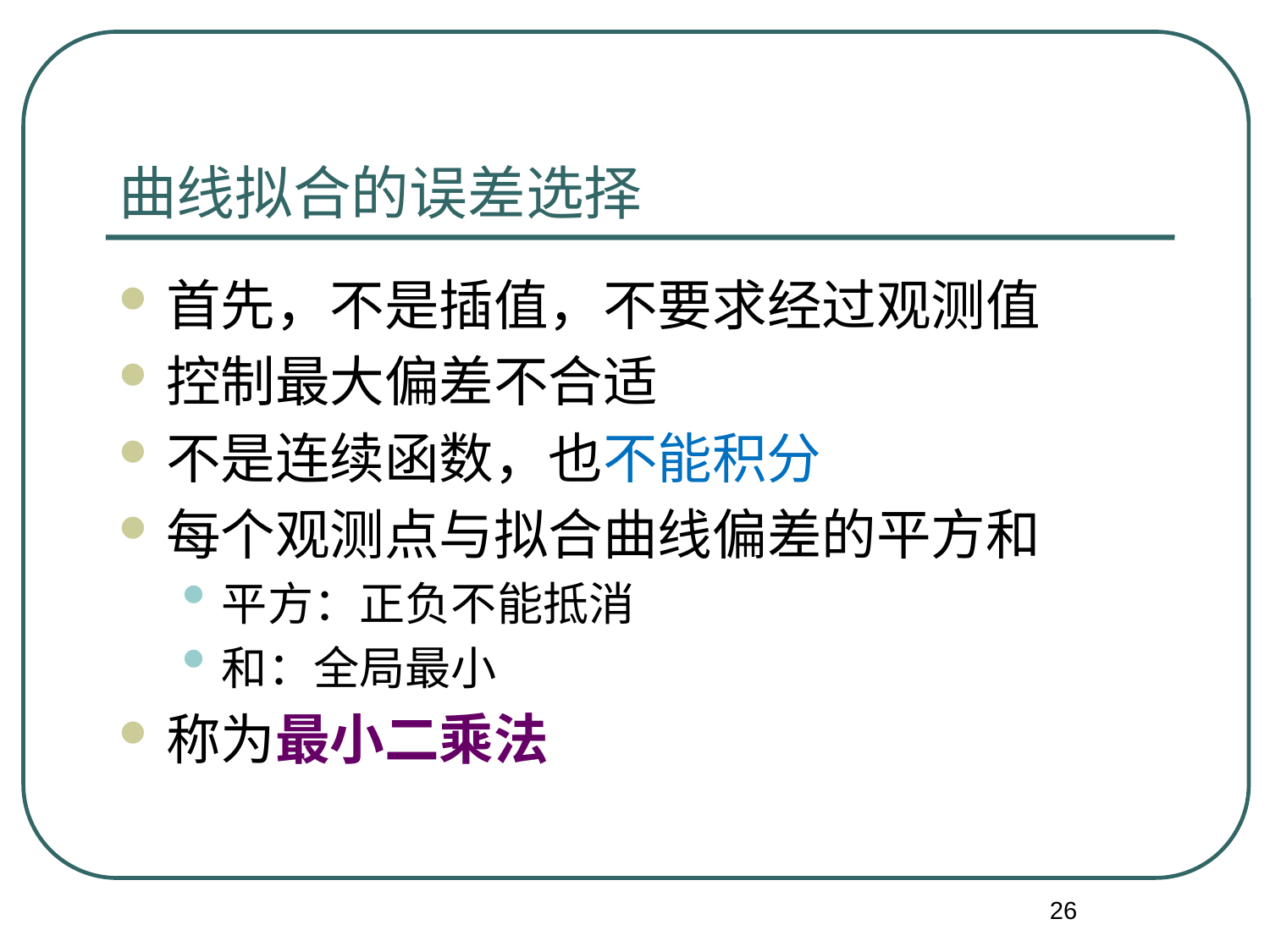

# 曲线拟合的误差选择
首先，不是插值，不要求经过观测值
控制最大偏差不合适
不是连续函数，也不能积分
每个观测点与拟合曲线偏差的平方和
平方：正负不能抵消
和：全局最小
称为最小二乘法
26